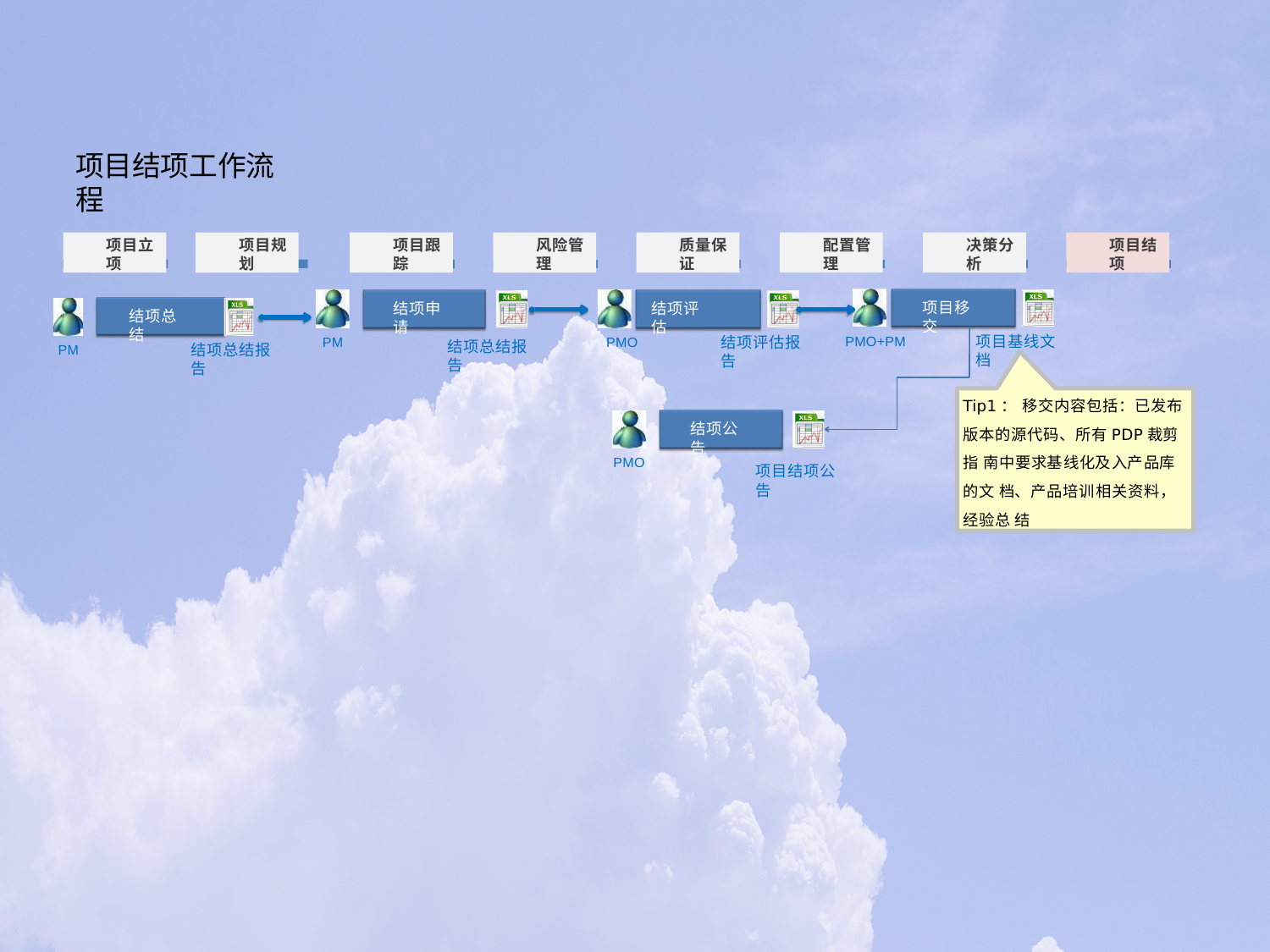

# 项目结项工作流程
项目立项
项目规划
项目跟踪
风险管理
质量保证
配置管理
决策分析
项目结项

项目移交

结项申请
结项评估

结项总结

项目基线文档
结项评估报告
PMO+PM
PM
PMO
结项总结报告
结项总结报告
PM

Tip1： 移交内容包括：已发布 版本的源代码、所有PDP裁剪指 南中要求基线化及入产品库的文 档、产品培训相关资料，经验总 结

结项公告

PMO
项目结项公告
19